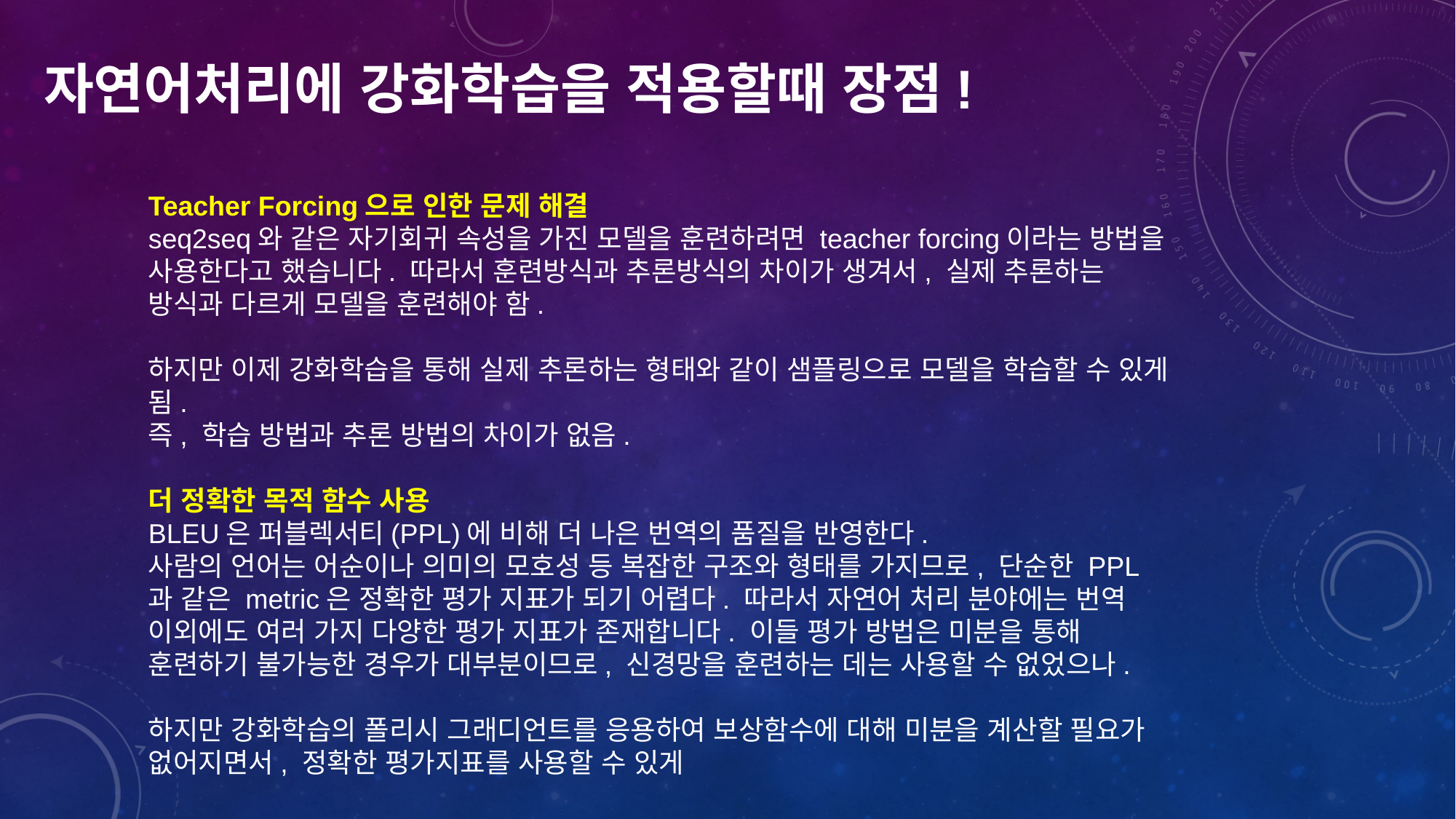

자연어처리에 강화학습을 적용할때 장점!

Teacher Forcing으로 인한 문제 해결
seq2seq와 같은 자기회귀 속성을 가진 모델을 훈련하려면 teacher forcing이라는 방법을 사용한다고 했습니다. 따라서 훈련방식과 추론방식의 차이가 생겨서, 실제 추론하는 방식과 다르게 모델을 훈련해야 함.

하지만 이제 강화학습을 통해 실제 추론하는 형태와 같이 샘플링으로 모델을 학습할 수 있게 됨.
즉, 학습 방법과 추론 방법의 차이가 없음.

더 정확한 목적 함수 사용
BLEU은 퍼블렉서티(PPL)에 비해 더 나은 번역의 품질을 반영한다.
사람의 언어는 어순이나 의미의 모호성 등 복잡한 구조와 형태를 가지므로, 단순한 PPL과 같은 metric은 정확한 평가 지표가 되기 어렵다. 따라서 자연어 처리 분야에는 번역 이외에도 여러 가지 다양한 평가 지표가 존재합니다. 이들 평가 방법은 미분을 통해 훈련하기 불가능한 경우가 대부분이므로, 신경망을 훈련하는 데는 사용할 수 없었으나.

하지만 강화학습의 폴리시 그래디언트를 응용하여 보상함수에 대해 미분을 계산할 필요가 없어지면서, 정확한 평가지표를 사용할 수 있게